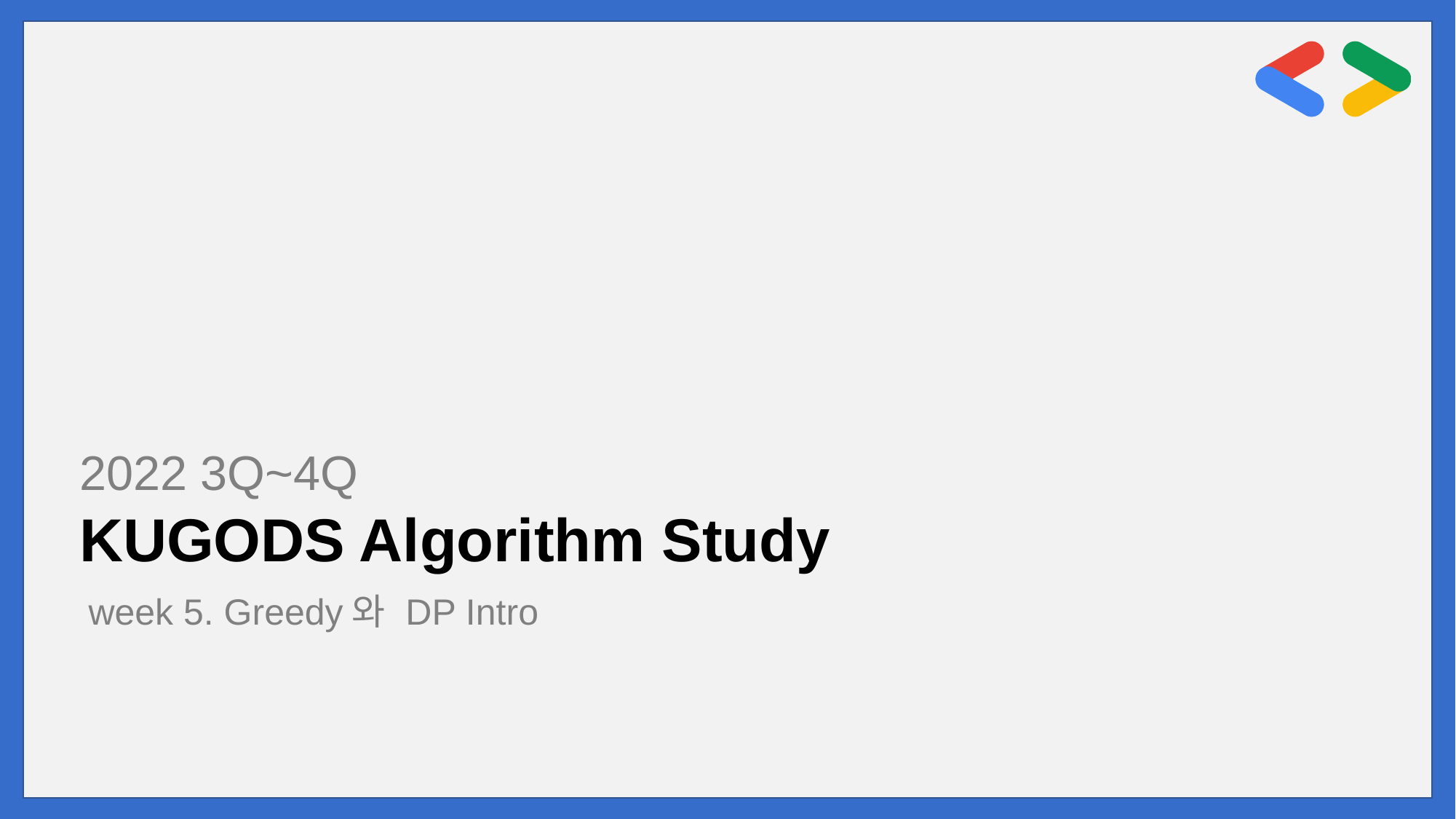

2022 3Q~4Q
KUGODS Algorithm Study
week 5. Greedy와 DP Intro